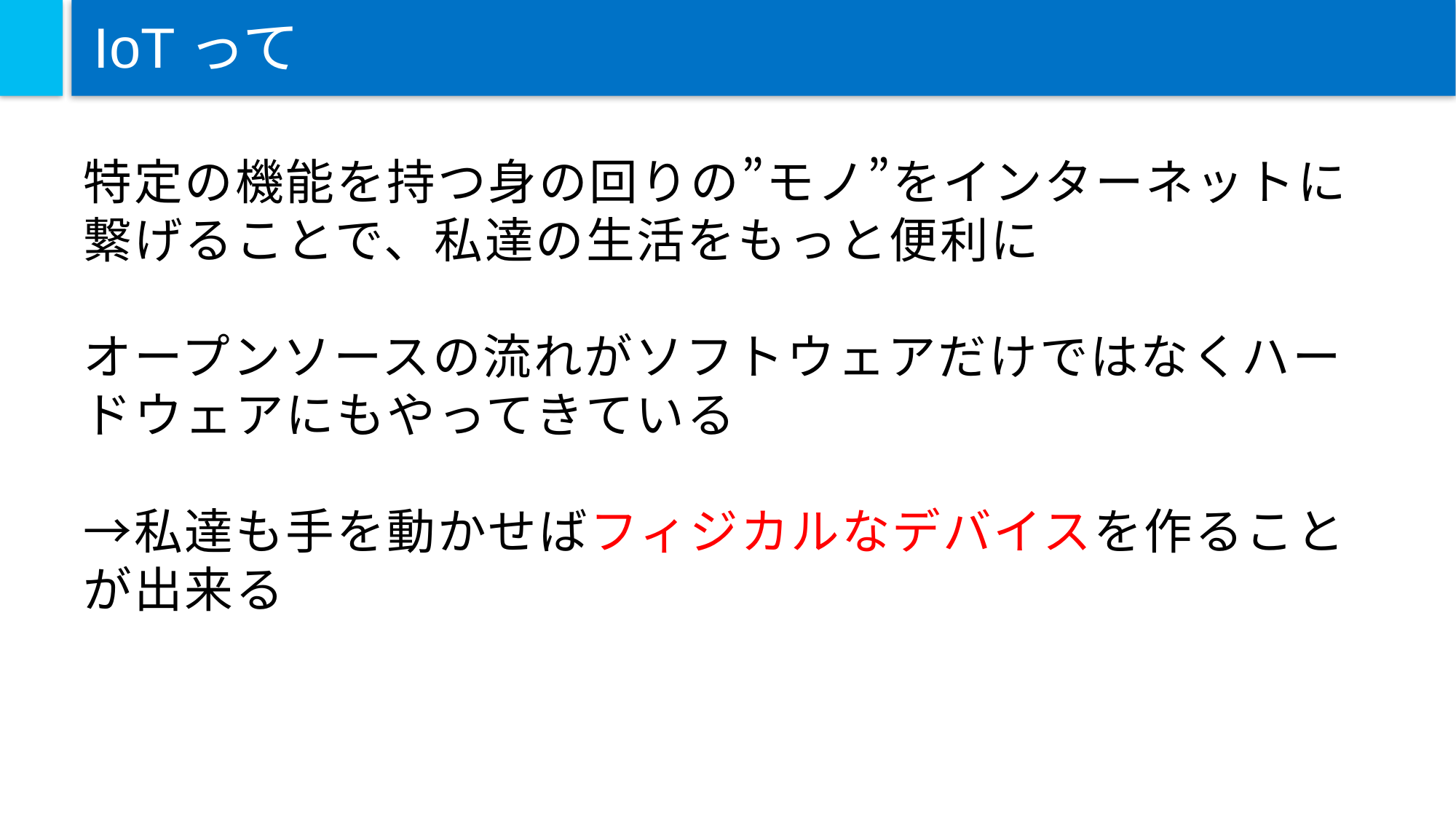

# IoTって
特定の機能を持つ身の回りの”モノ”をインターネットに繋げることで、私達の生活をもっと便利に

オープンソースの流れがソフトウェアだけではなくハードウェアにもやってきている
→私達も手を動かせばフィジカルなデバイスを作ることが出来る